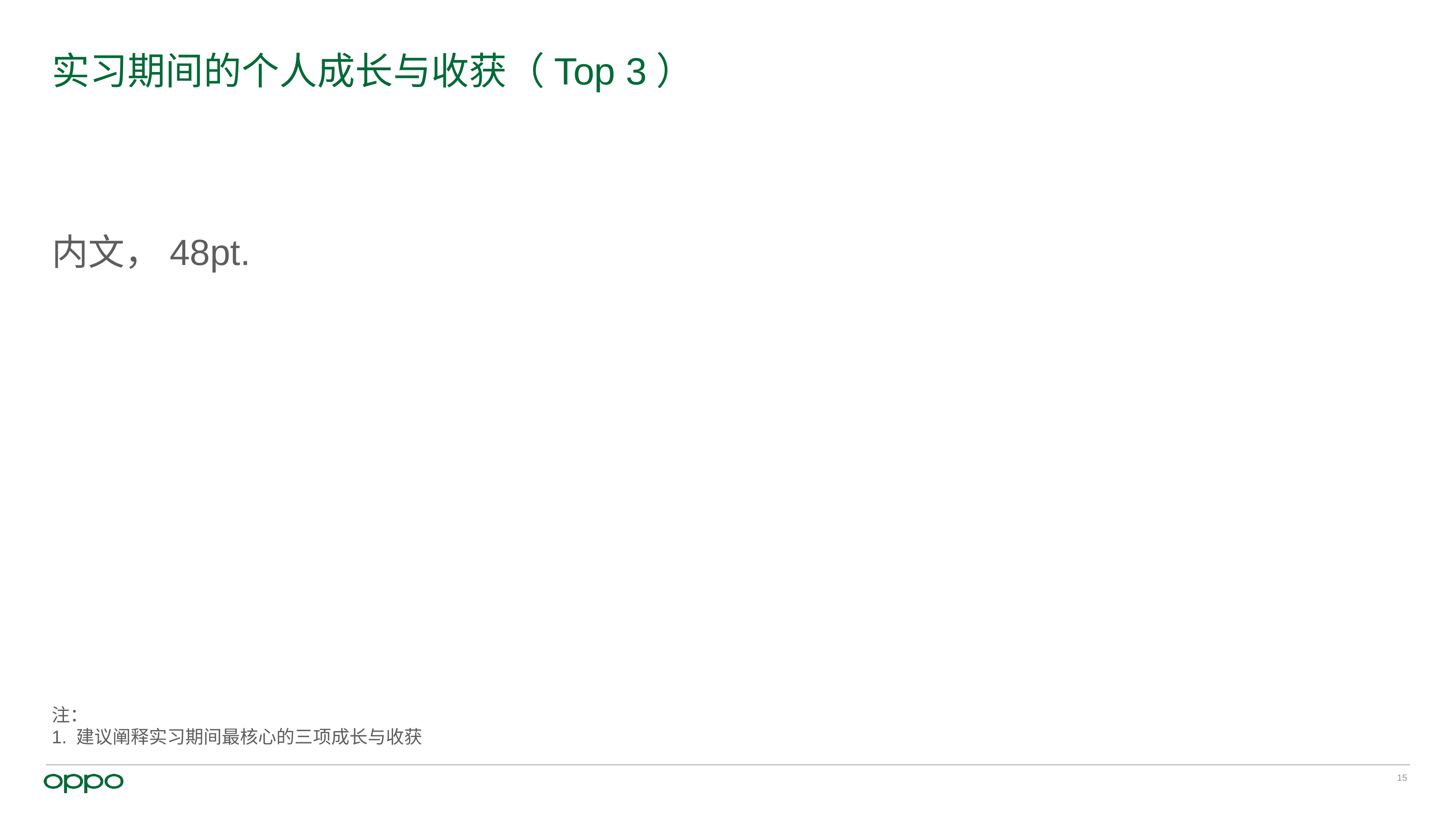

# 实习期间的个人成长与收获（Top 3）
内文，48pt.
注：
1. 建议阐释实习期间最核心的三项成长与收获